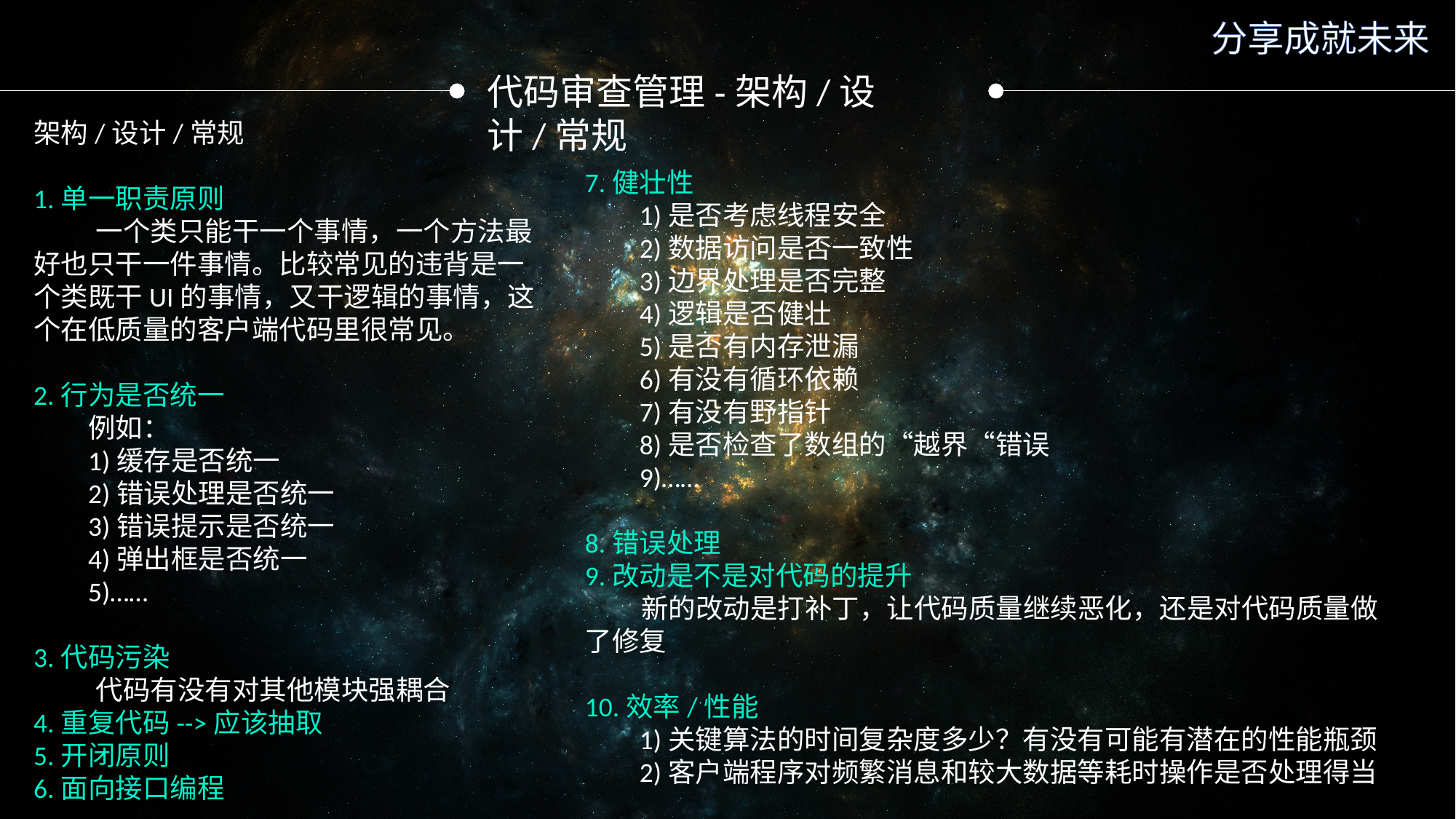

分享成就未来
代码审查管理-架构/设计/常规
架构/设计/常规

1.单一职责原则
         一个类只能干一个事情，一个方法最好也只干一件事情。比较常见的违背是一个类既干UI的事情，又干逻辑的事情，这个在低质量的客户端代码里很常见。

2.行为是否统一
例如：
1)缓存是否统一
2)错误处理是否统一
3)错误提示是否统一
4)弹出框是否统一
5)……

3.代码污染
         代码有没有对其他模块强耦合
4.重复代码-->应该抽取
5.开闭原则
6.面向接口编程

7.健壮性
1)是否考虑线程安全
2)数据访问是否一致性
3)边界处理是否完整
4)逻辑是否健壮
5)是否有内存泄漏
6)有没有循环依赖
7)有没有野指针
8)是否检查了数组的“越界“错误
9)……

8.错误处理
9.改动是不是对代码的提升
        新的改动是打补丁，让代码质量继续恶化，还是对代码质量做了修复

10.效率/性能
1)关键算法的时间复杂度多少？有没有可能有潜在的性能瓶颈
2)客户端程序对频繁消息和较大数据等耗时操作是否处理得当